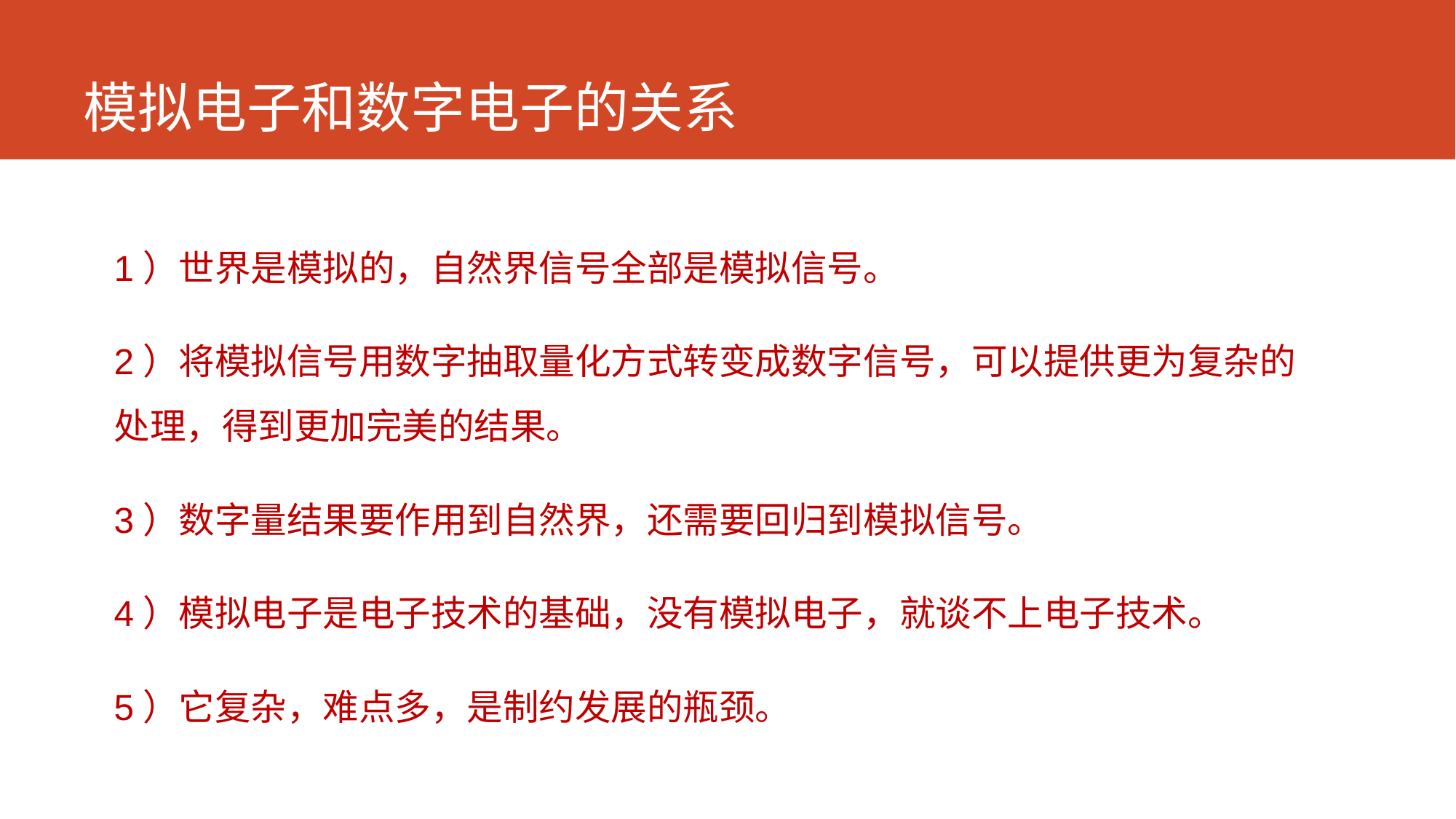

# 模拟电子和数字电子的关系
1）世界是模拟的，自然界信号全部是模拟信号。
2）将模拟信号用数字抽取量化方式转变成数字信号，可以提供更为复杂的处理，得到更加完美的结果。
3）数字量结果要作用到自然界，还需要回归到模拟信号。
4）模拟电子是电子技术的基础，没有模拟电子，就谈不上电子技术。
5）它复杂，难点多，是制约发展的瓶颈。